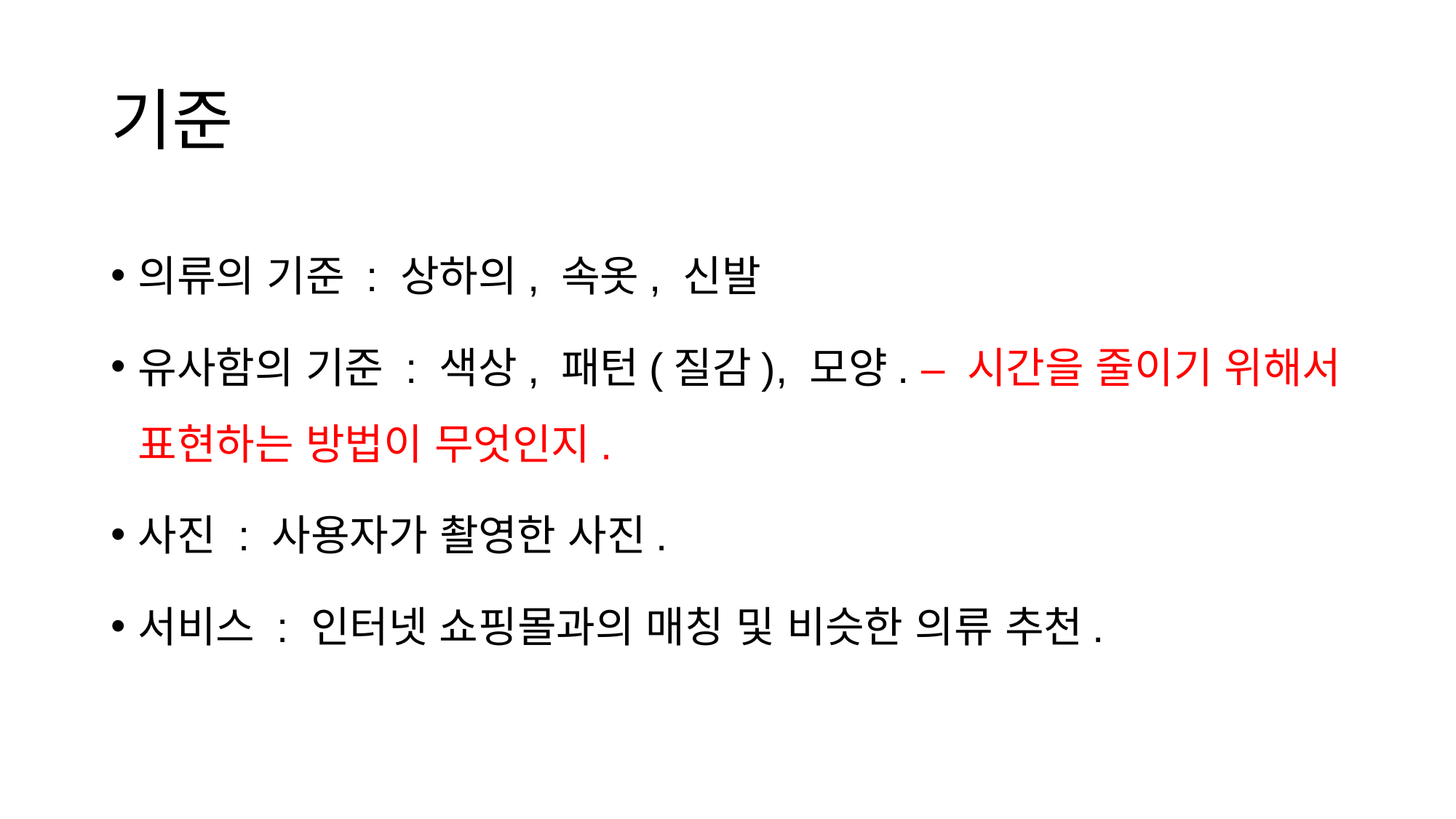

# 기준
의류의 기준 : 상하의, 속옷, 신발
유사함의 기준 : 색상, 패턴(질감), 모양. – 시간을 줄이기 위해서 표현하는 방법이 무엇인지.
사진 : 사용자가 촬영한 사진.
서비스 : 인터넷 쇼핑몰과의 매칭 및 비슷한 의류 추천.